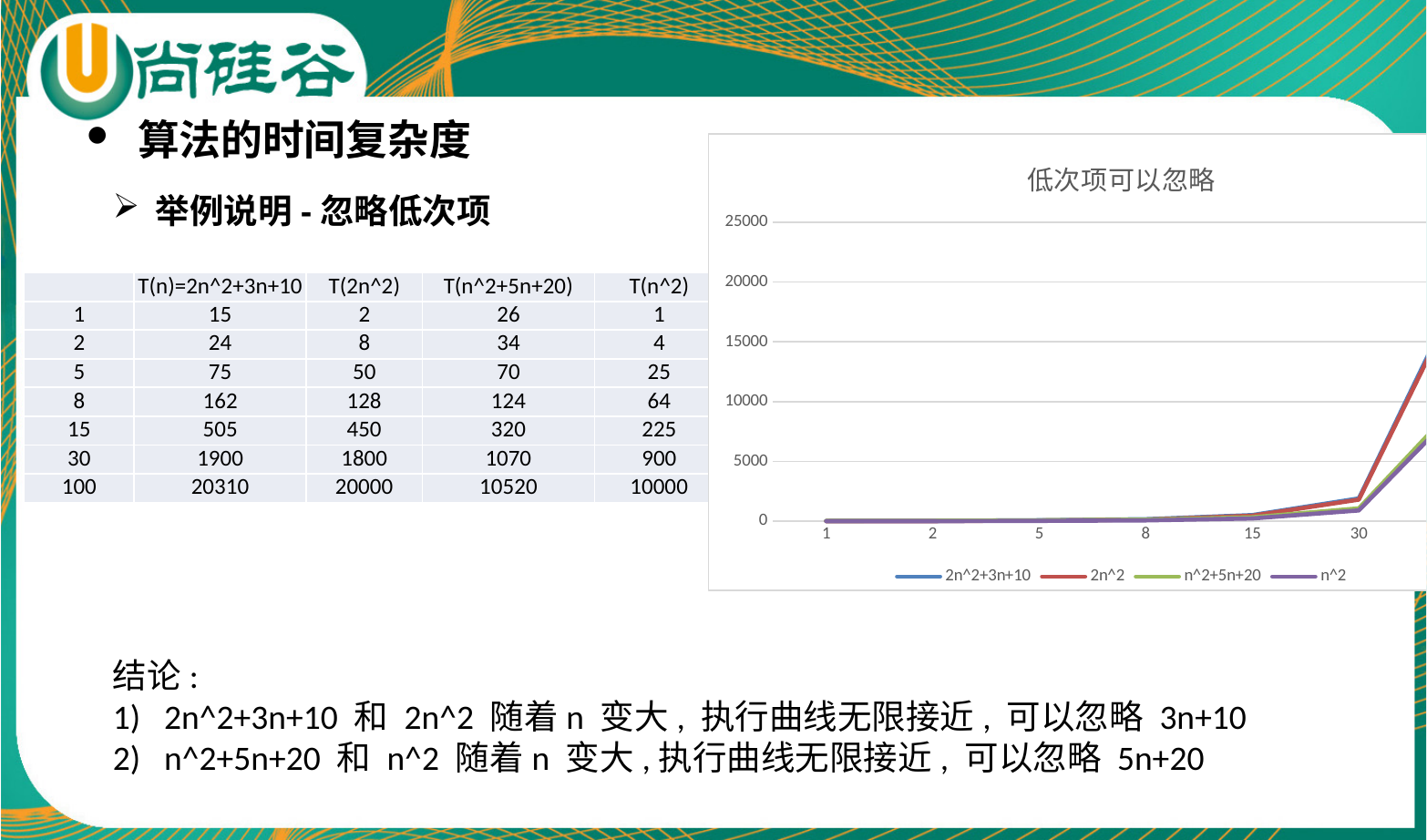

算法的时间复杂度

### Chart: 低次项可以忽略

| Category | 2n^2+3n+10 | 2n^2 | n^2+5n+20 | n^2 |
|---|---|---|---|---|
| 1 | 15.0 | 2.0 | 26.0 | 1.0 |
| 2 | 24.0 | 8.0 | 34.0 | 4.0 |
| 5 | 75.0 | 50.0 | 70.0 | 25.0 |
| 8 | 162.0 | 128.0 | 124.0 | 64.0 |
| 15 | 505.0 | 450.0 | 320.0 | 225.0 |
| 30 | 1900.0 | 1800.0 | 1070.0 | 900.0 |
| 100 | 20310.0 | 20000.0 | 10520.0 | 10000.0 |
举例说明-忽略低次项

|  | T(n)=2n^2+3n+10 | T(2n^2) | T(n^2+5n+20) | T(n^2) |
| --- | --- | --- | --- | --- |
| 1 | 15 | 2 | 26 | 1 |
| 2 | 24 | 8 | 34 | 4 |
| 5 | 75 | 50 | 70 | 25 |
| 8 | 162 | 128 | 124 | 64 |
| 15 | 505 | 450 | 320 | 225 |
| 30 | 1900 | 1800 | 1070 | 900 |
| 100 | 20310 | 20000 | 10520 | 10000 |
结论:
2n^2+3n+10 和 2n^2 随着n 变大, 执行曲线无限接近, 可以忽略 3n+10
n^2+5n+20 和 n^2 随着n 变大,执行曲线无限接近, 可以忽略 5n+20